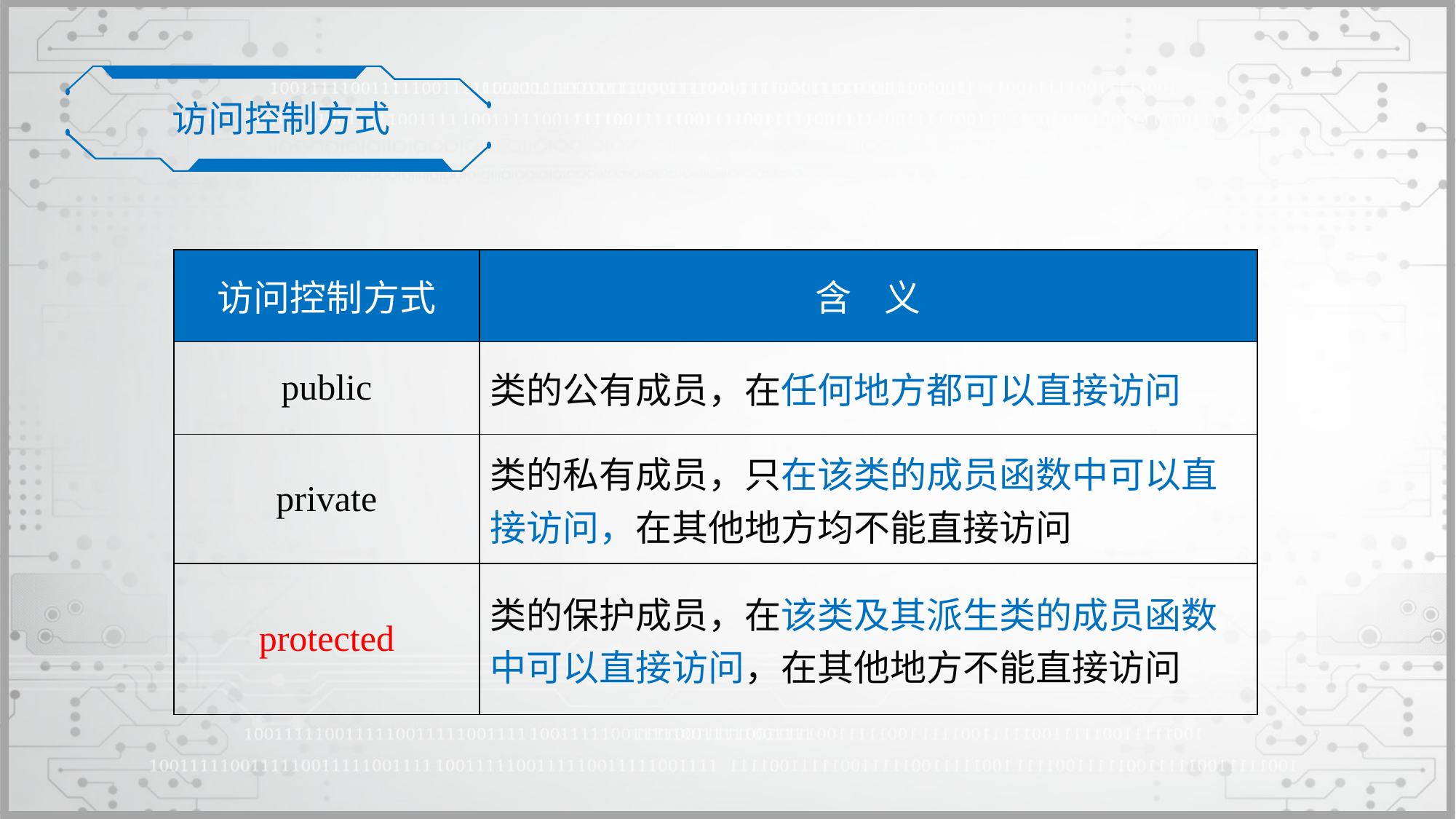

访问控制方式
| 访问控制方式 | 含 义 |
| --- | --- |
| public | 类的公有成员，在任何地方都可以直接访问 |
| private | 类的私有成员，只在该类的成员函数中可以直接访问，在其他地方均不能直接访问 |
| protected | 类的保护成员，在该类及其派生类的成员函数中可以直接访问，在其他地方不能直接访问 |